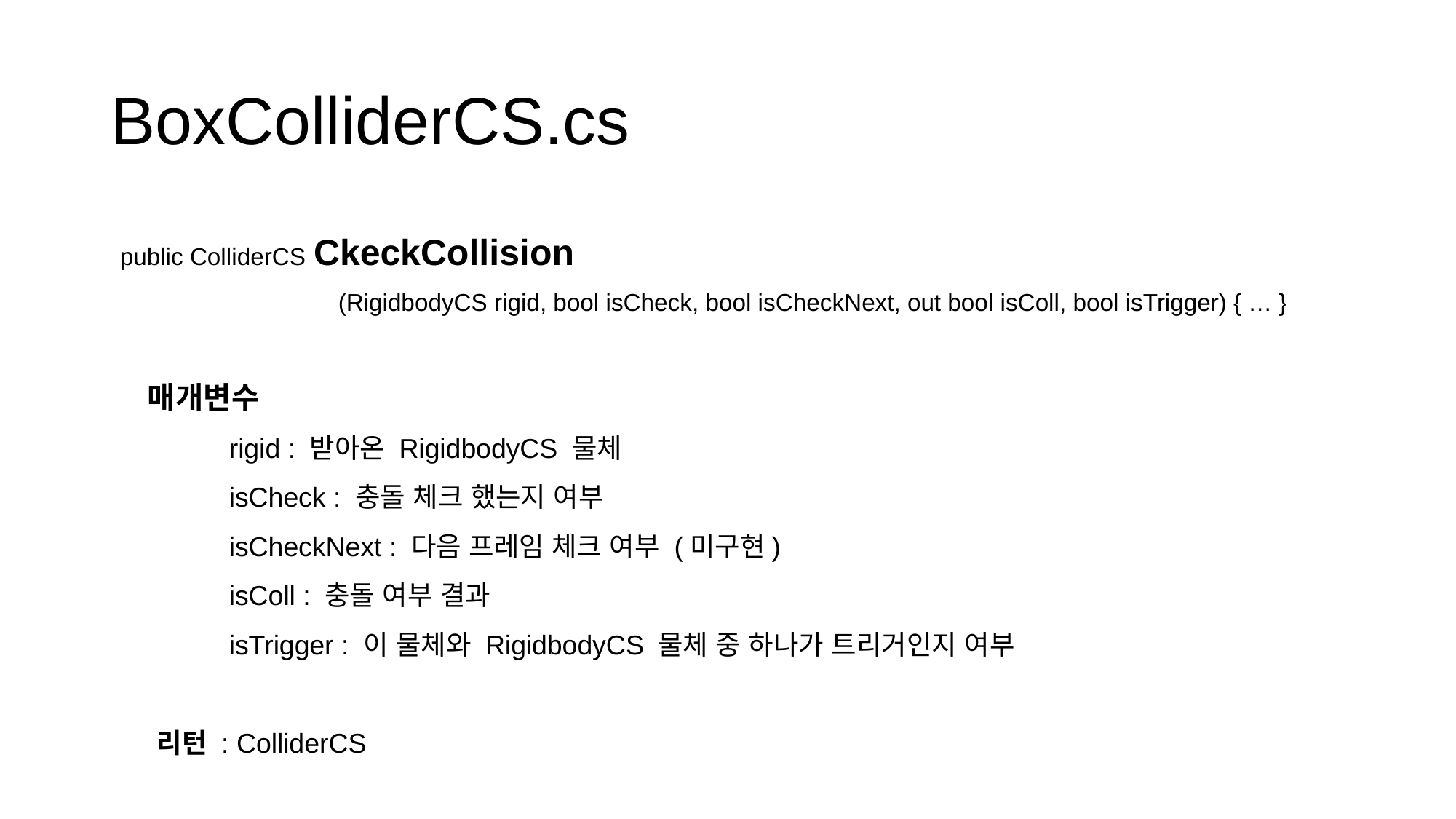

# BoxColliderCS.cs
public ColliderCS CkeckCollision
		(RigidbodyCS rigid, bool isCheck, bool isCheckNext, out bool isColl, bool isTrigger) { … }

    매개변수
	rigid : 받아온 RigidbodyCS 물체
	isCheck : 충돌 체크 했는지 여부
	isCheckNext : 다음 프레임 체크 여부 (미구현)
	isColl : 충돌 여부 결과
	isTrigger : 이 물체와 RigidbodyCS 물체 중 하나가 트리거인지 여부

    리턴 : ColliderCS